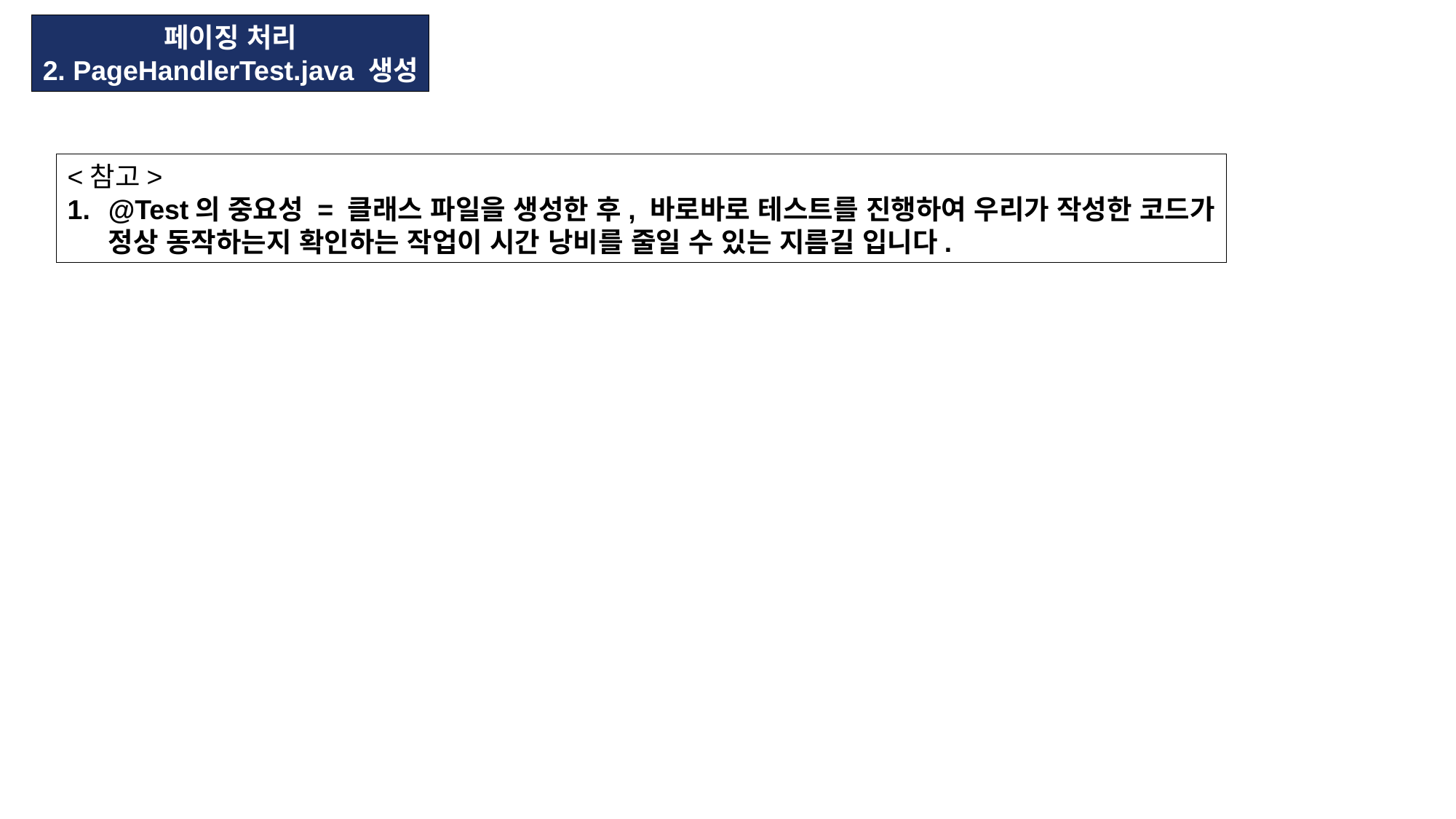

페이징 처리
2. PageHandlerTest.java 생성
<참고>
@Test의 중요성 = 클래스 파일을 생성한 후, 바로바로 테스트를 진행하여 우리가 작성한 코드가
정상 동작하는지 확인하는 작업이 시간 낭비를 줄일 수 있는 지름길 입니다.